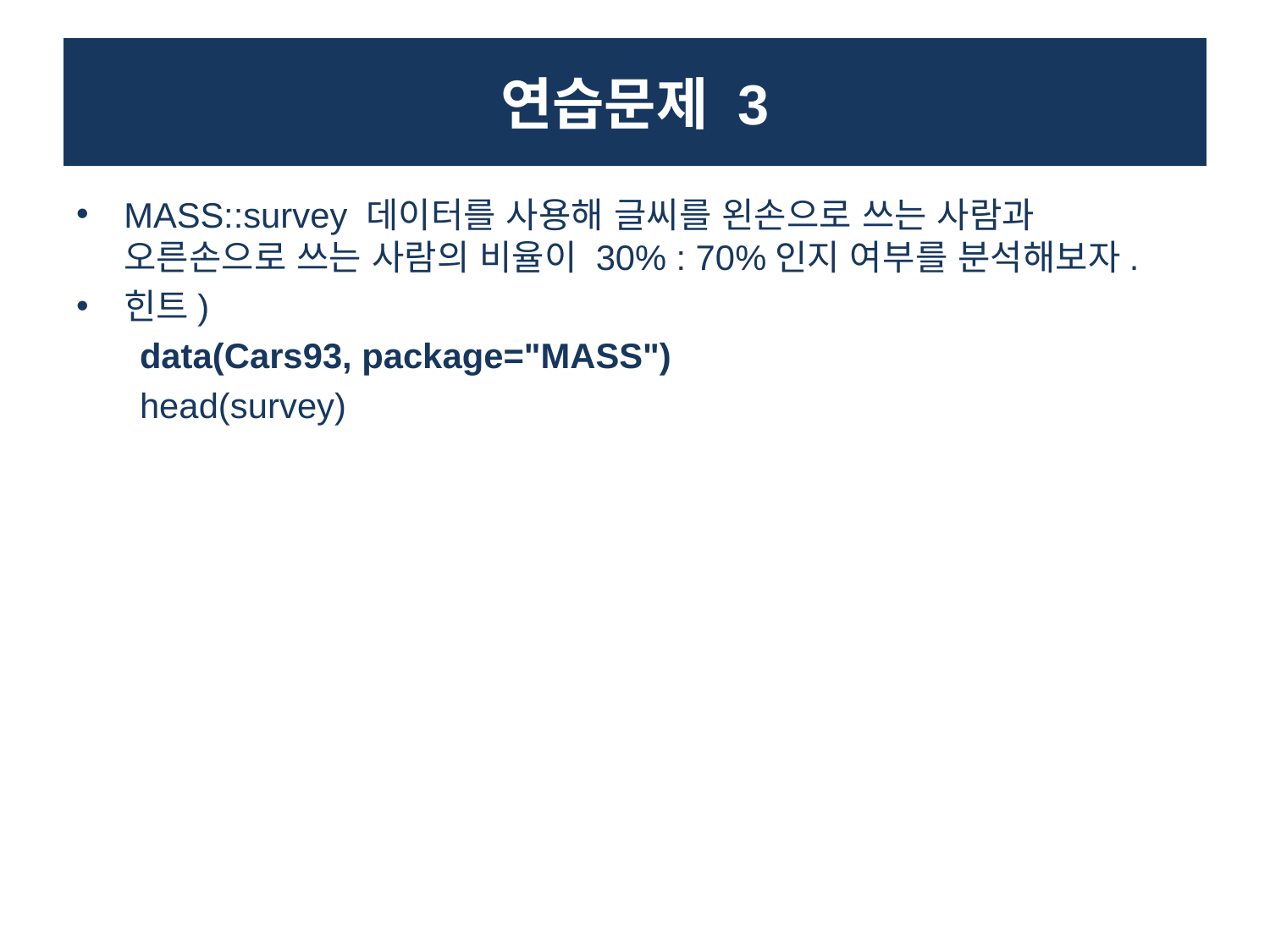

# 연습문제 3
MASS::survey 데이터를 사용해 글씨를 왼손으로 쓰는 사람과 오른손으로 쓰는 사람의 비율이 30% : 70%인지 여부를 분석해보자.
힌트)
data(Cars93, package="MASS")
head(survey)